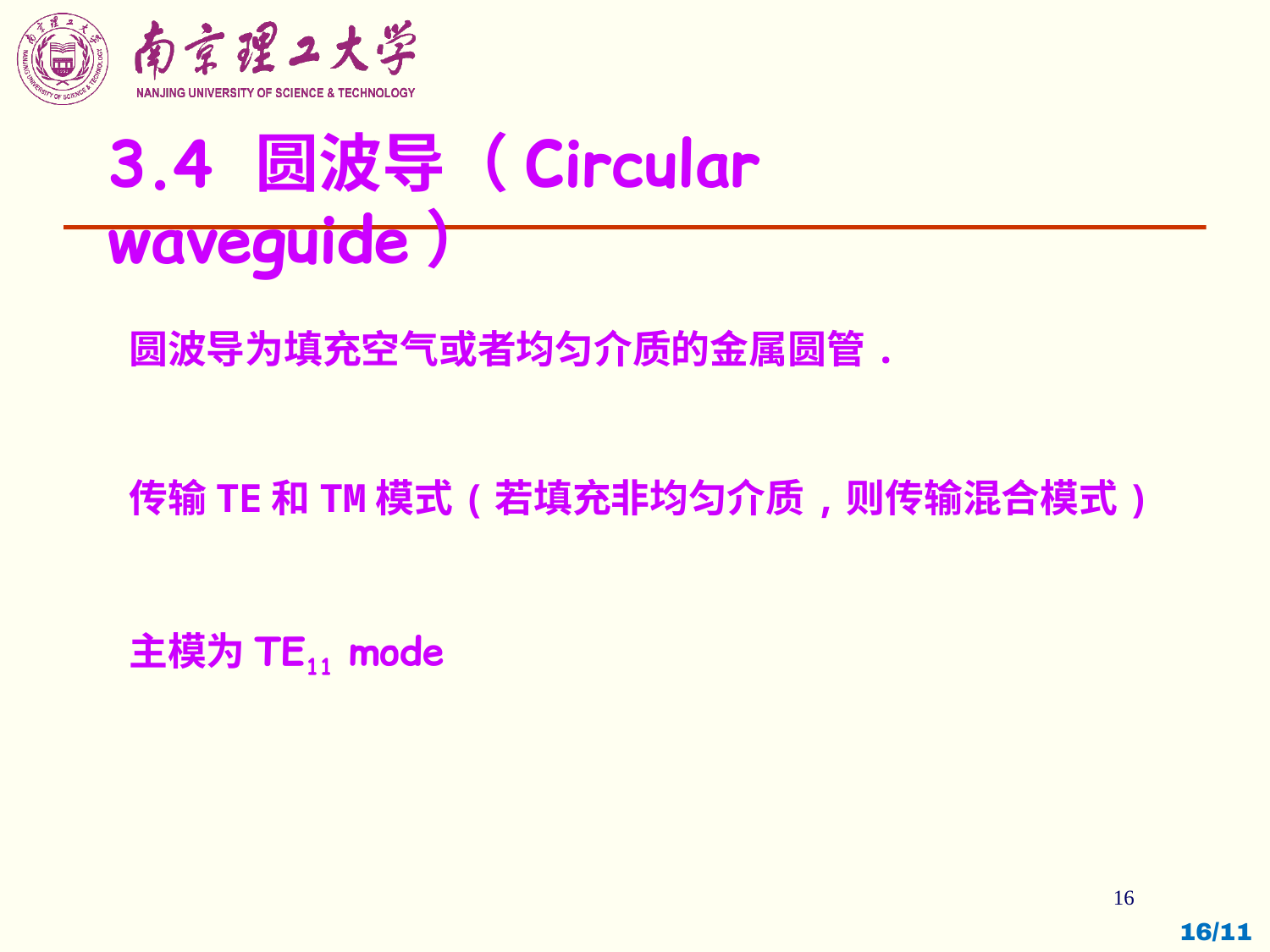

# 3.4 圆波导（Circular waveguide）
圆波导为填充空气或者均匀介质的金属圆管.

传输TE和TM模式(若填充非均匀介质,则传输混合模式)

主模为TE11 mode
16/11